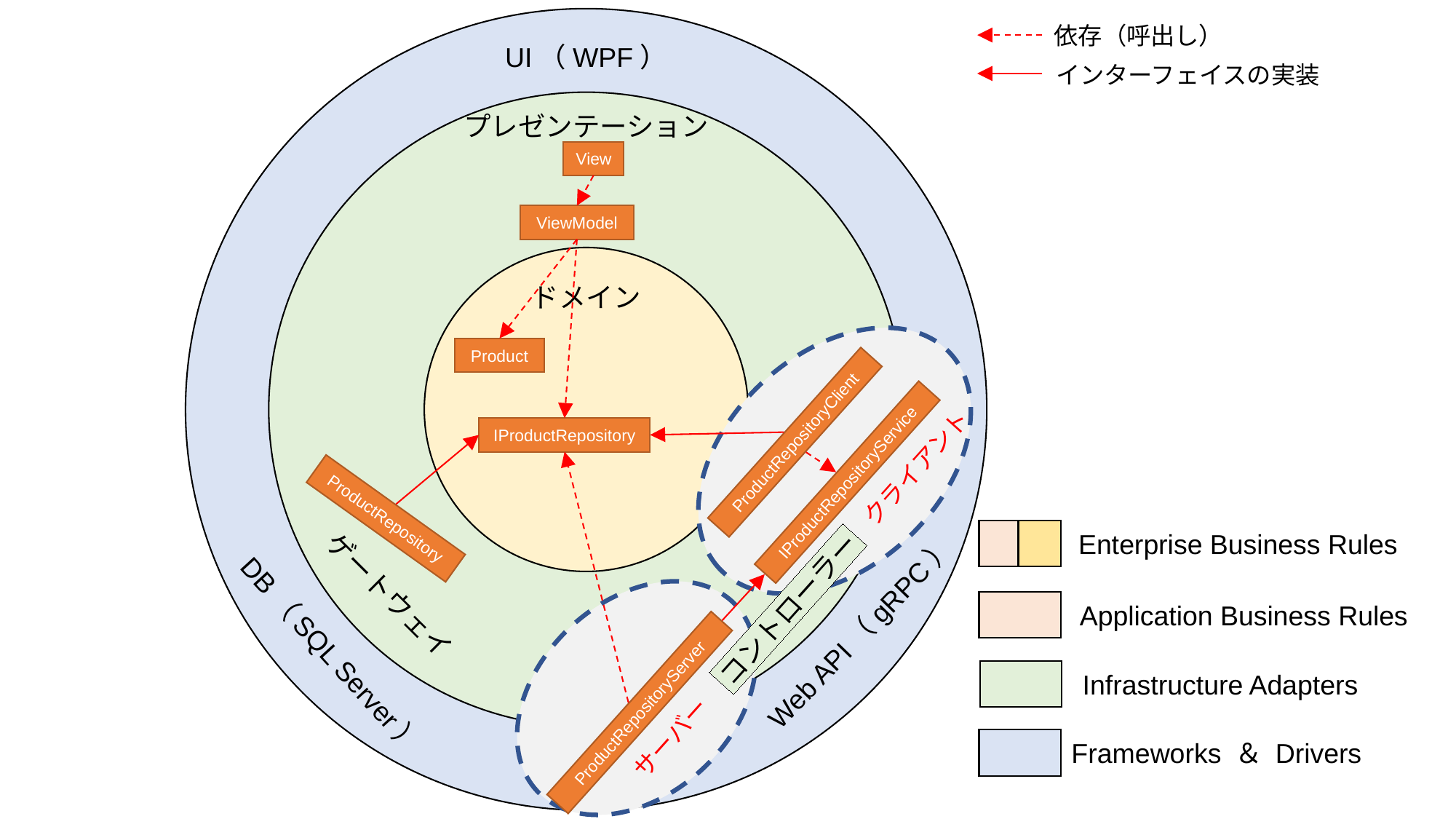

依存（呼出し）
UI（WPF）
インターフェイスの実装

プレゼンテーション
View
ViewModel

ドメイン
Product

IProductRepository
ProductRepositoryClient
クライアント
IProductRepositoryService
ProductRepository

Enterprise Business Rules

ゲートウェイ

Application Business Rules
コントローラー

Web API（gRPC）
DB（SQL Server）

Infrastructure Adapters
ProductRepositoryServer
サーバー

Frameworks ＆ Drivers